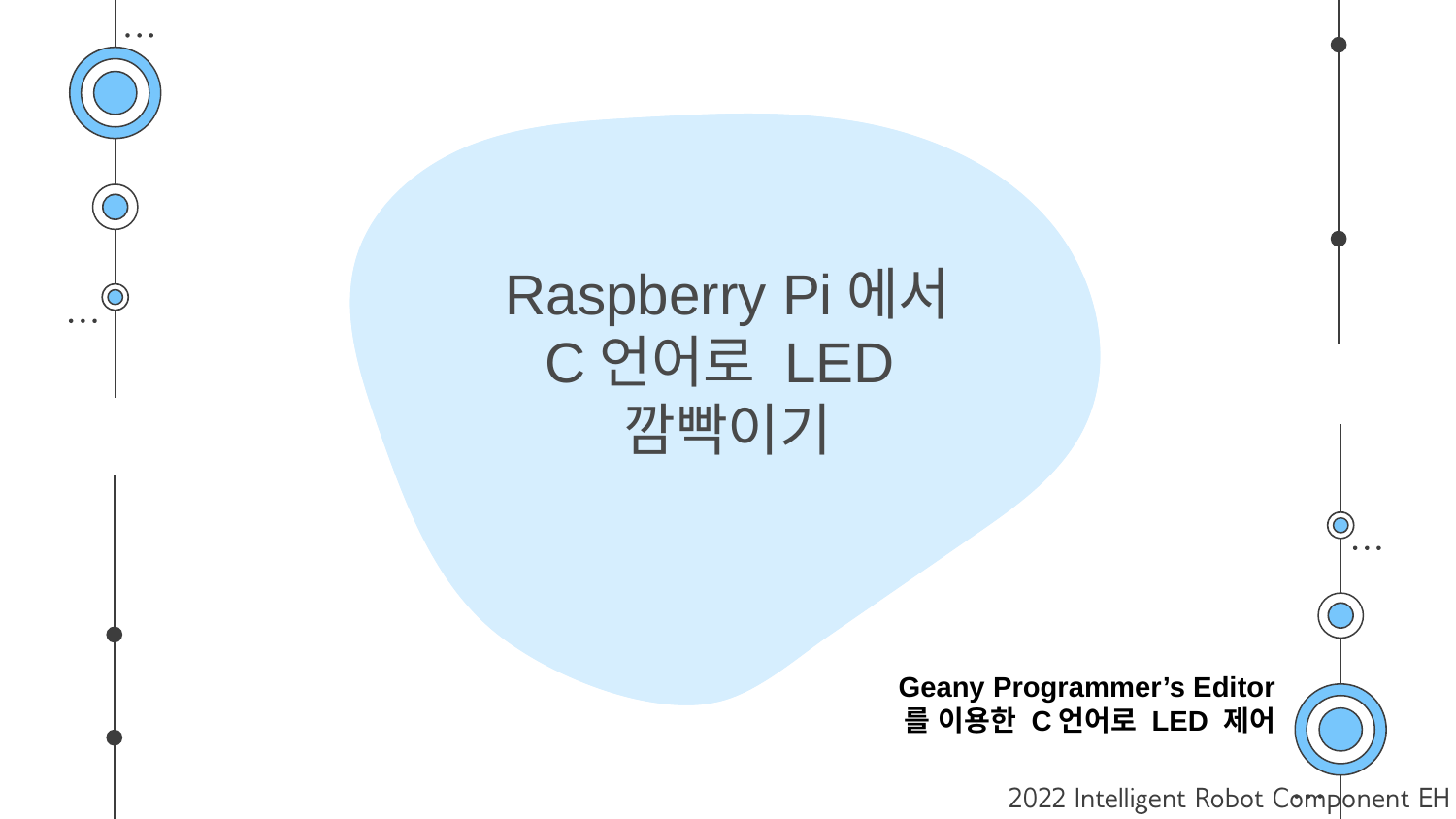

# Raspberry Pi에서 C언어로 LED 깜빡이기
 Geany Programmer’s Editor 를 이용한 C언어로 LED 제어
2022 Intelligent Robot Component EH